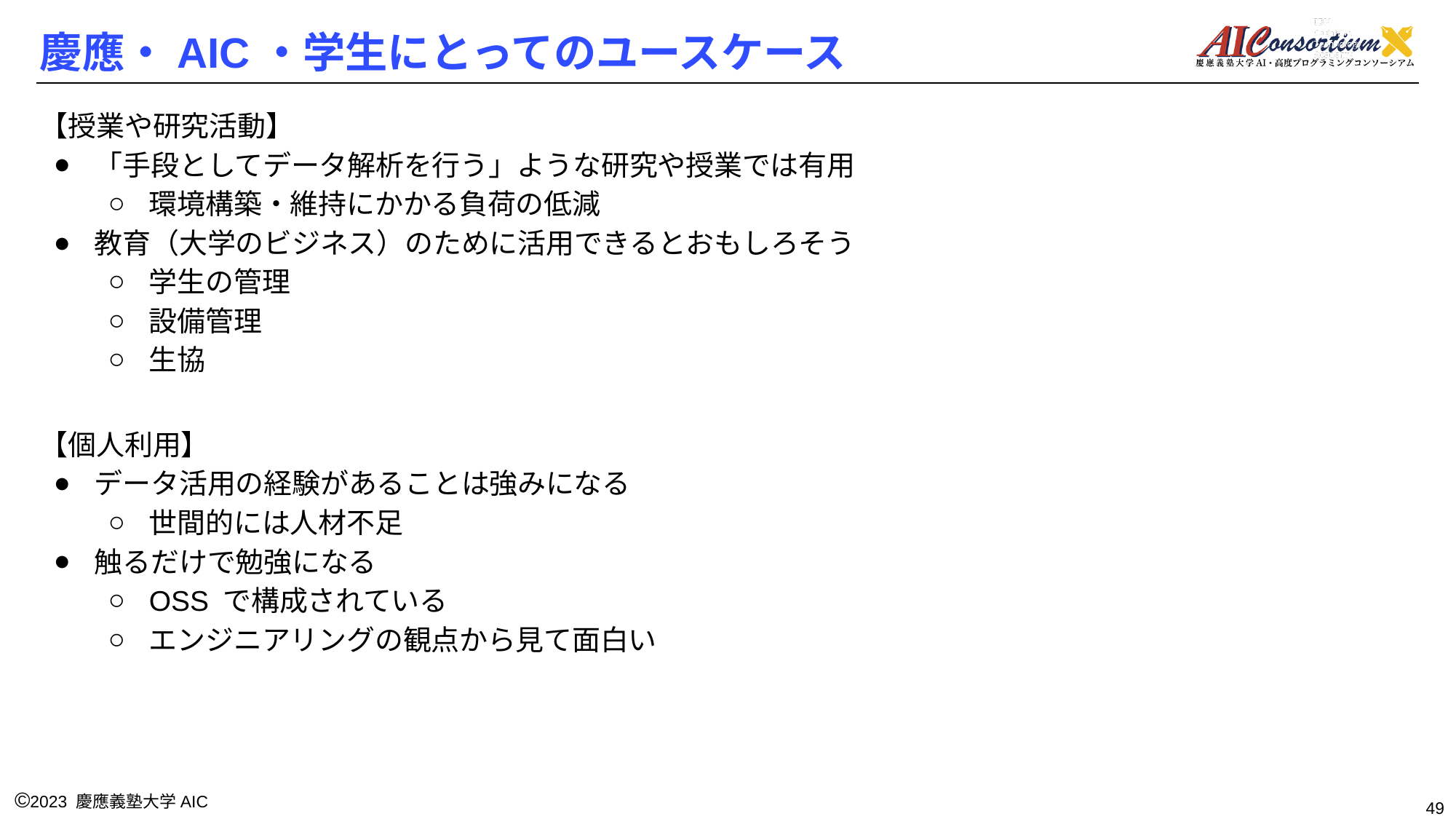

# 慶應・AIC・学生にとってのユースケース
【授業や研究活動】
「手段としてデータ解析を行う」ような研究や授業では有用
環境構築・維持にかかる負荷の低減
教育（大学のビジネス）のために活用できるとおもしろそう
学生の管理
設備管理
生協

【個人利用】
データ活用の経験があることは強みになる
世間的には人材不足
触るだけで勉強になる
OSS で構成されている
エンジニアリングの観点から見て面白い
49